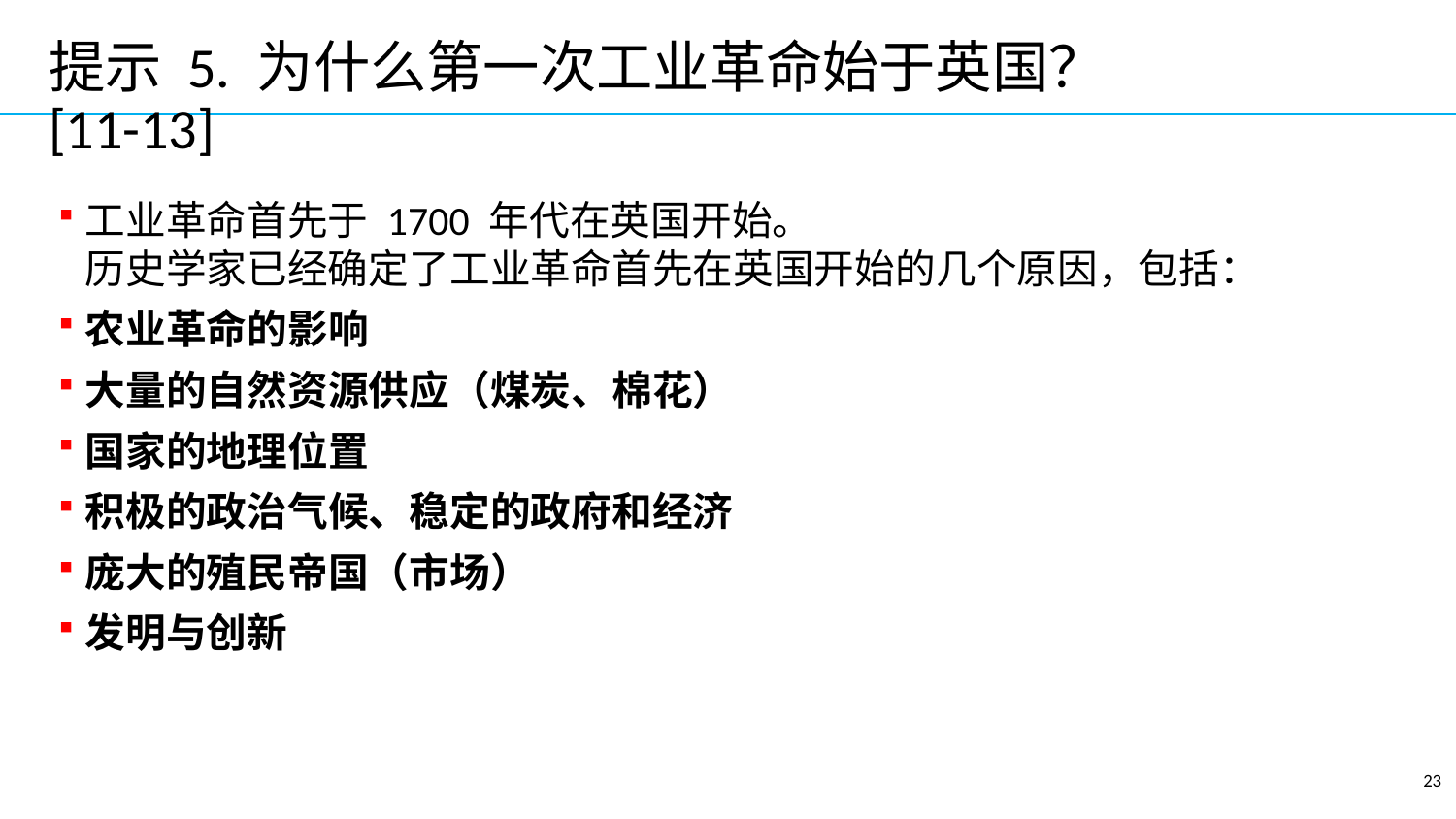

# 提示 5. 为什么第一次工业革命始于英国？ [11-13]

工业革命首先于 1700 年代在英国开始。
历史学家已经确定了工业革命首先在英国开始的几个原因，包括：
农业革命的影响
大量的自然资源供应（煤炭、棉花）
国家的地理位置
积极的政治气候、稳定的政府和经​​济
庞大的殖民帝国（市场）
发明与创新
23